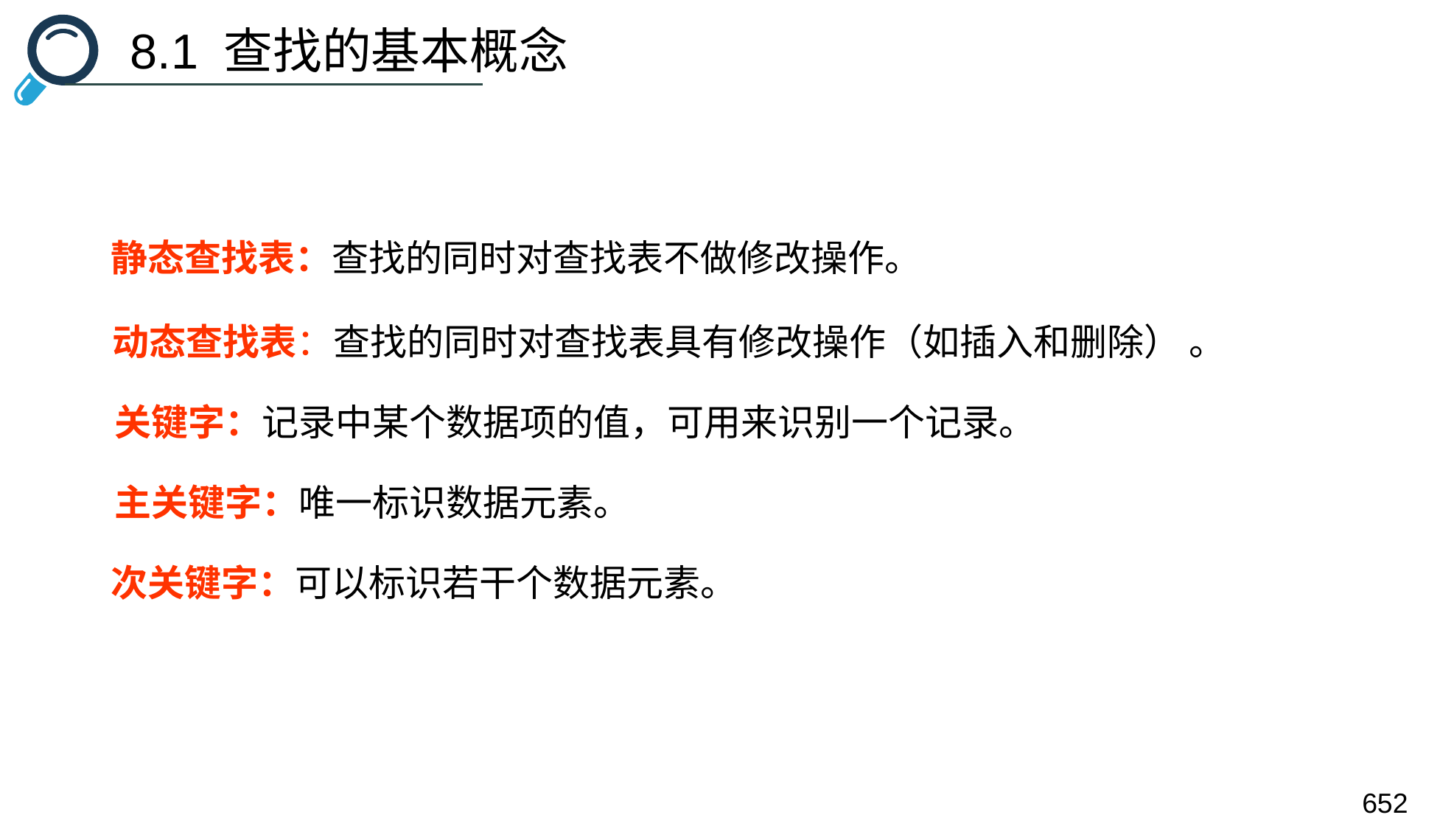

8.1 查找的基本概念
静态查找表：查找的同时对查找表不做修改操作。
动态查找表：查找的同时对查找表具有修改操作（如插入和删除） 。
关键字：记录中某个数据项的值，可用来识别一个记录。
主关键字：唯一标识数据元素。
次关键字：可以标识若干个数据元素。
652